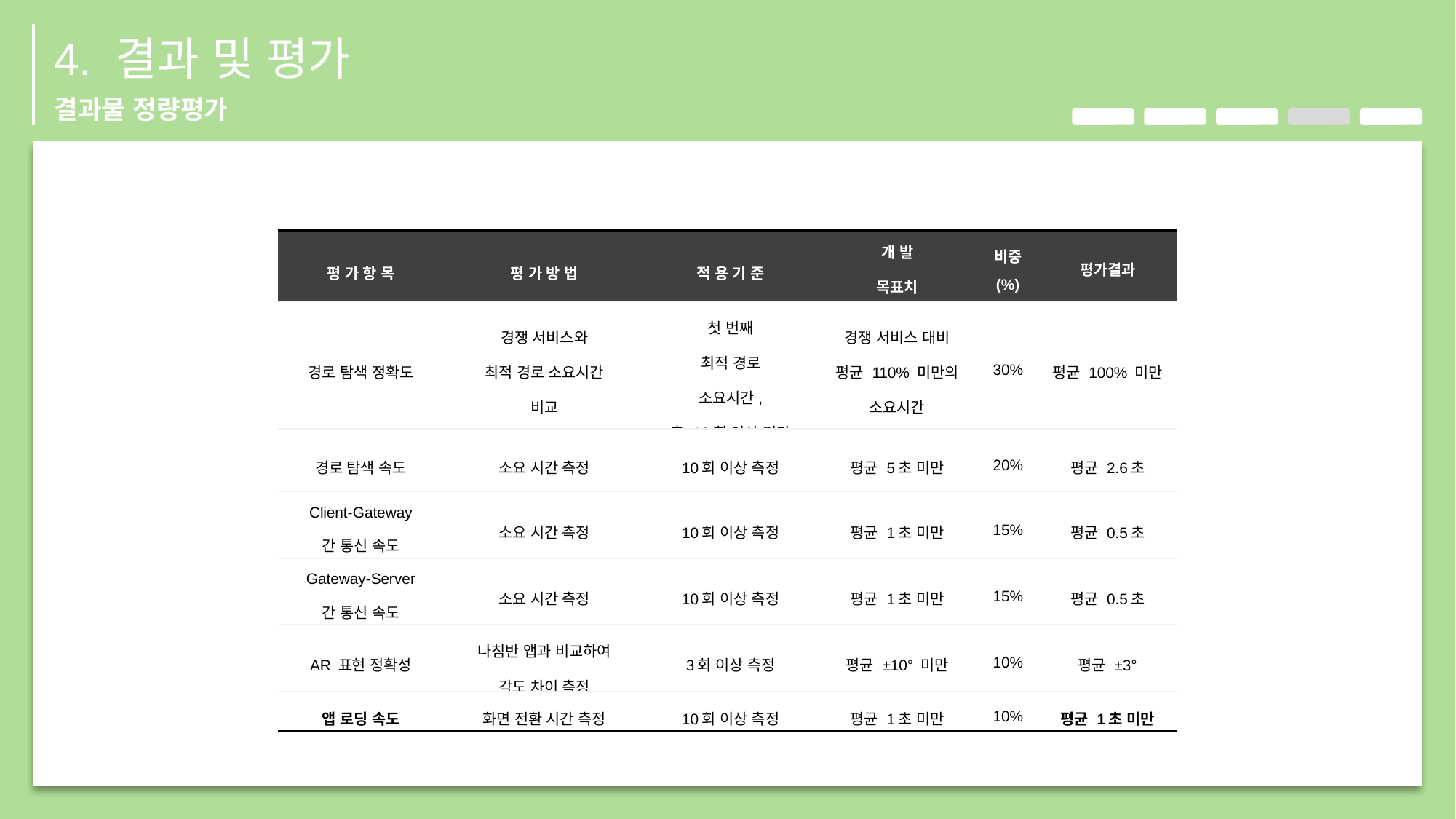

4. 결과 및 평가
결과물 정량평가

| 평 가 항 목 | 평 가 방 법 | 적 용 기 준 | 개 발 목표치 | 비중 (%) | 평가결과 |
| --- | --- | --- | --- | --- | --- |
| 경로 탐색 정확도 | 경쟁 서비스와 최적 경로 소요시간 비교 | 첫 번째 최적 경로 소요시간, 총 10회 이상 평가 | 경쟁 서비스 대비 평균 110% 미만의 소요시간 | 30% | 평균 100% 미만 |
| 경로 탐색 속도 | 소요 시간 측정 | 10회 이상 측정 | 평균 5초 미만 | 20% | 평균 2.6초 |
| Client-Gateway 간 통신 속도 | 소요 시간 측정 | 10회 이상 측정 | 평균 1초 미만 | 15% | 평균 0.5초 |
| Gateway-Server 간 통신 속도 | 소요 시간 측정 | 10회 이상 측정 | 평균 1초 미만 | 15% | 평균 0.5초 |
| AR 표현 정확성 | 나침반 앱과 비교하여 각도 차이 측정 | 3회 이상 측정 | 평균 ±10° 미만 | 10% | 평균 ±3° |
| 앱 로딩 속도 | 화면 전환 시간 측정 | 10회 이상 측정 | 평균 1초 미만 | 10% | 평균 1초 미만 |